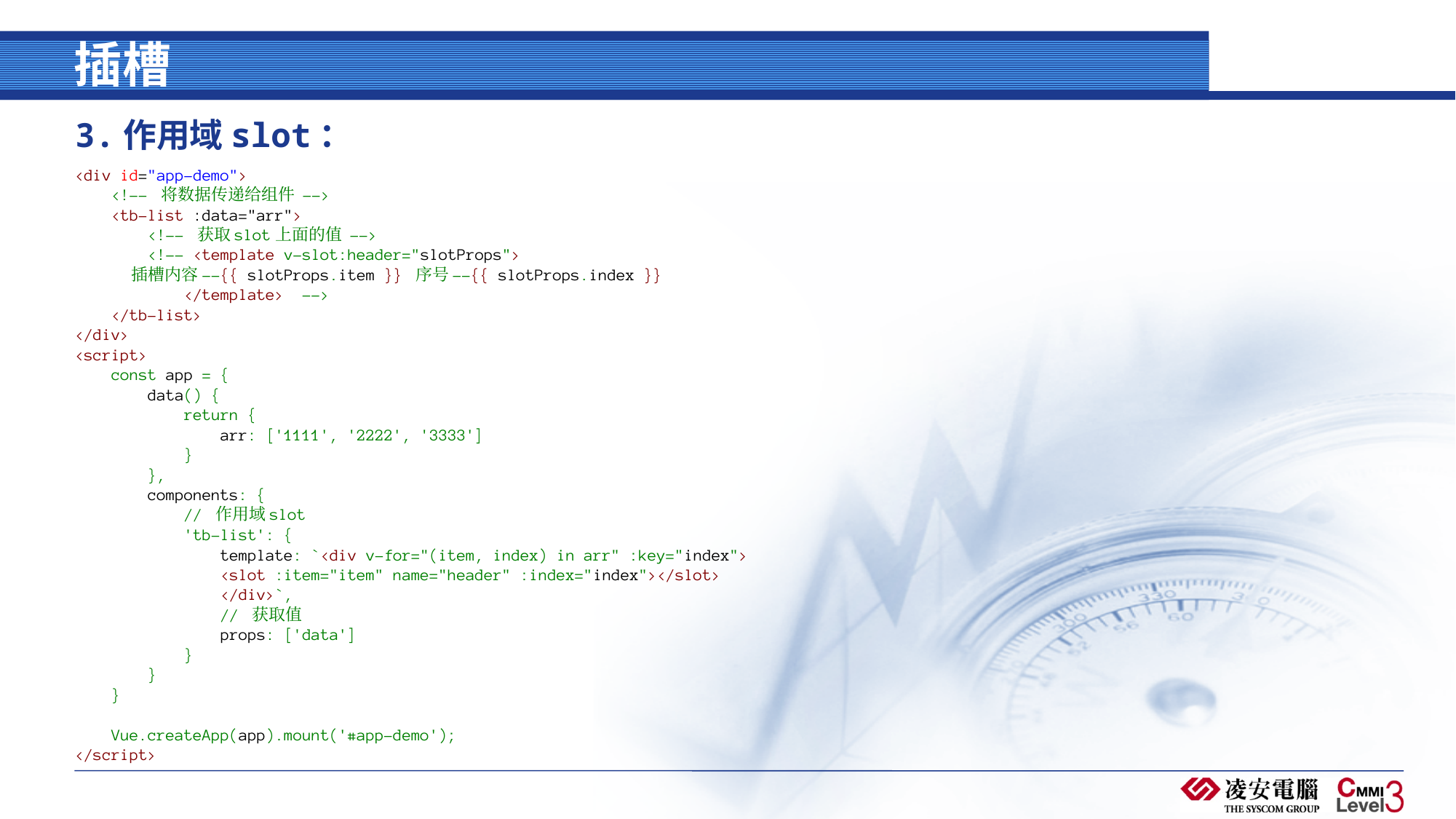

# 插槽
3.作用域slot：
<div id="app-demo">
    <!-- 将数据传递给组件 -->
    <tb-list :data="arr">
        <!-- 获取slot上面的值 -->
        <!-- <template v-slot:header="slotProps">
            插槽内容--{{ slotProps.item }} 序号--{{ slotProps.index }}
            </template>  -->
    </tb-list>
</div>
<script>
    const app = {
        data() {
            return {
                arr: ['1111', '2222', '3333']
            }
        },
        components: {
            // 作用域slot
            'tb-list': {
                template: `<div v-for="(item, index) in arr" :key="index">
                <slot :item="item" name="header" :index="index"></slot>
                </div>`,
                // 获取值
                props: ['data']
            }
        }
    }
    Vue.createApp(app).mount('#app-demo');
</script>